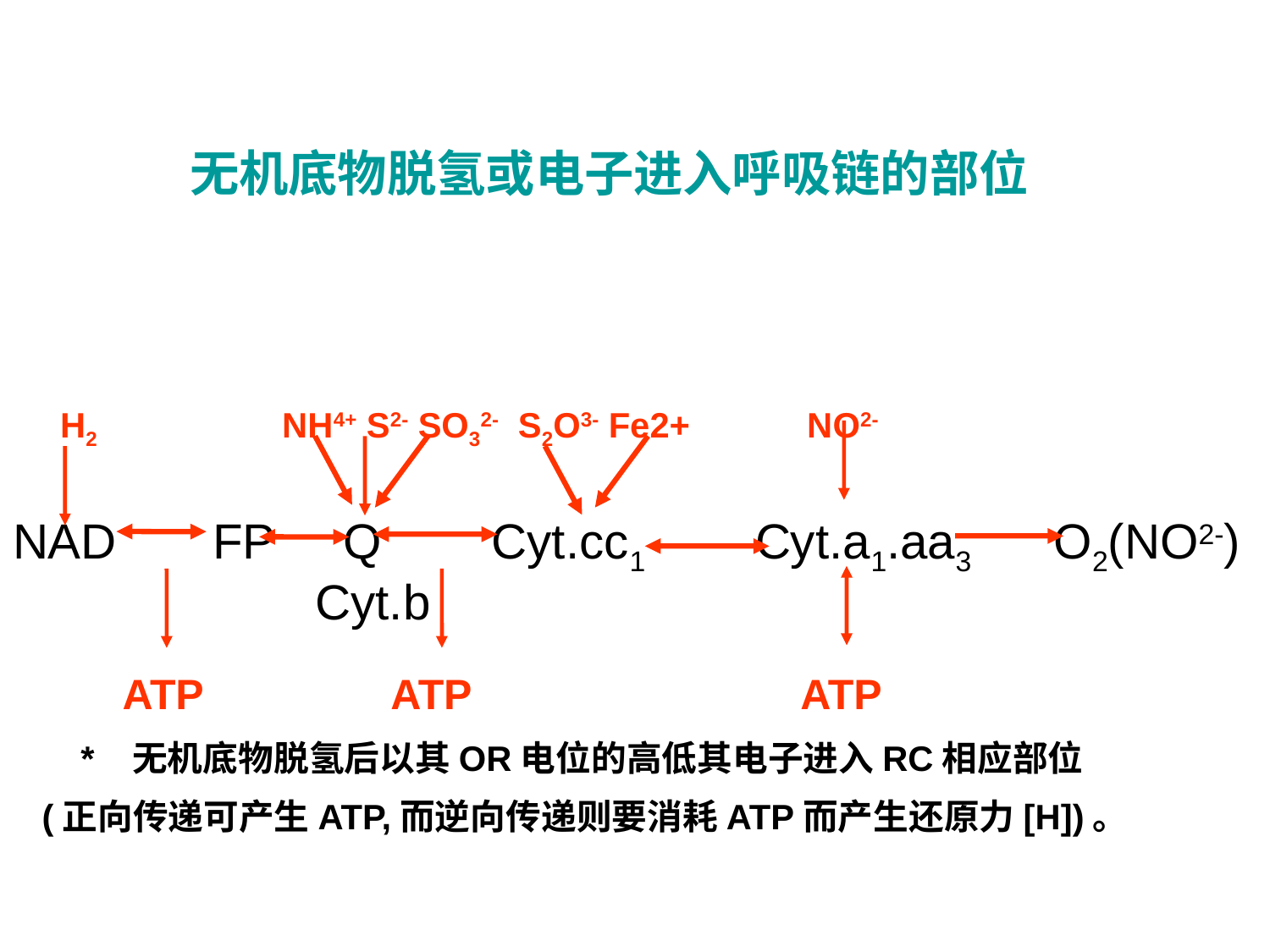

无机底物脱氢或电子进入呼吸链的部位

    H2                   NH4+ S2- SO32-  S2O3- Fe2+            NO2-

NAD       FP     Q        Cyt.cc1        Cyt.a1.aa3      O2(NO2-)
                      Cyt.b
       ATP                ATP                            ATP
       *   无机底物脱氢后以其OR电位的高低其电子进入RC相应部位
   (正向传递可产生ATP,而逆向传递则要消耗ATP而产生还原力[H])。